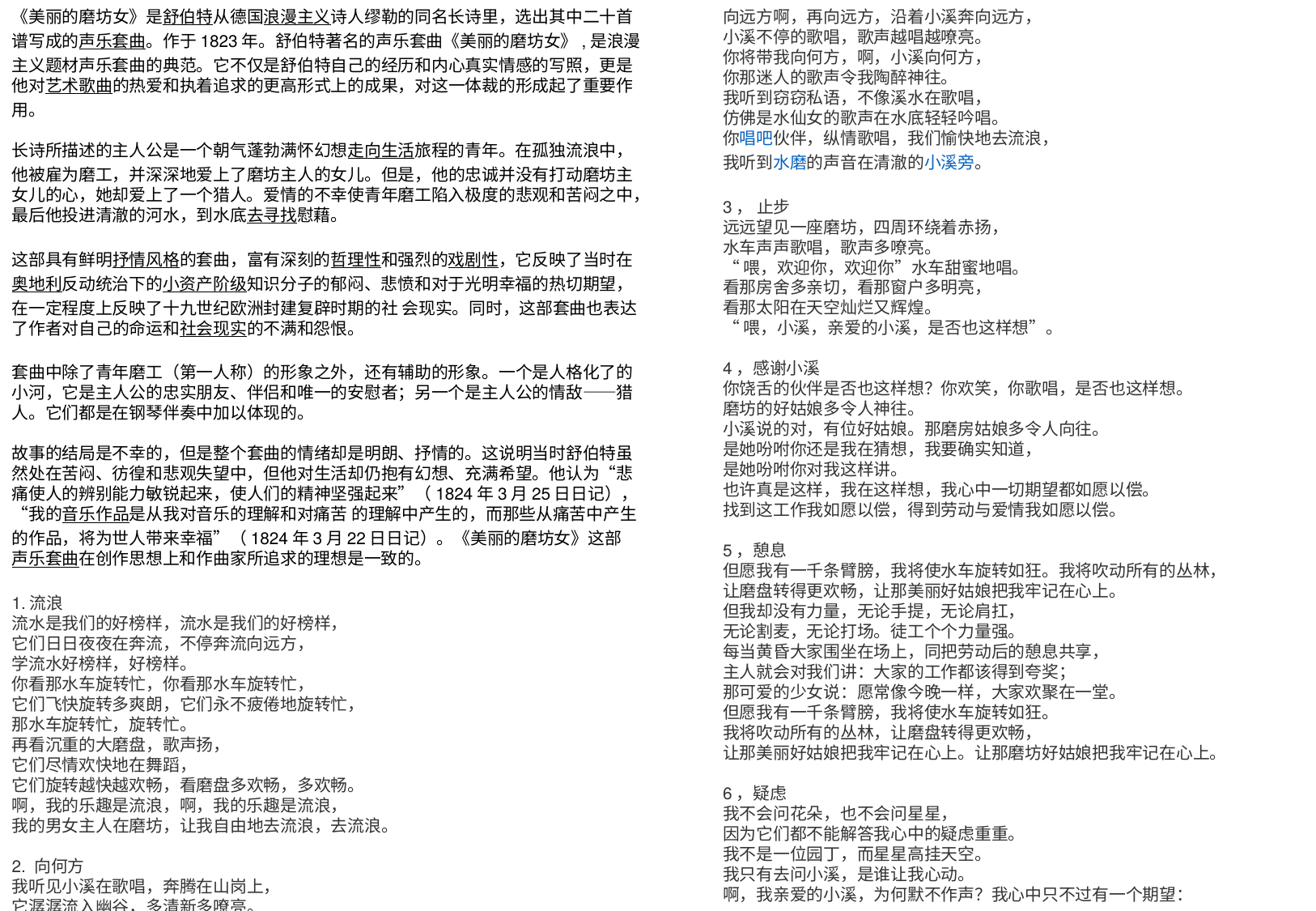

《美丽的磨坊女》是舒伯特从德国浪漫主义诗人缪勒的同名长诗里，选出其中二十首谱写成的声乐套曲。作于1823年。舒伯特著名的声乐套曲《美丽的磨坊女》,是浪漫主义题材声乐套曲的典范。它不仅是舒伯特自己的经历和内心真实情感的写照，更是他对艺术歌曲的热爱和执着追求的更高形式上的成果，对这一体裁的形成起了重要作用。

长诗所描述的主人公是一个朝气蓬勃满怀幻想走向生活旅程的青年。在孤独流浪中，他被雇为磨工，并深深地爱上了磨坊主人的女儿。但是，他的忠诚并没有打动磨坊主女儿的心，她却爱上了一个猎人。爱情的不幸使青年磨工陷入极度的悲观和苦闷之中，最后他投进清澈的河水，到水底去寻找慰藉。

这部具有鲜明抒情风格的套曲，富有深刻的哲理性和强烈的戏剧性，它反映了当时在奥地利反动统治下的小资产阶级知识分子的郁闷、悲愤和对于光明幸福的热切期望，在一定程度上反映了十九世纪欧洲封建复辟时期的社 会现实。同时，这部套曲也表达了作者对自己的命运和社会现实的不满和怨恨。

套曲中除了青年磨工（第一人称）的形象之外，还有辅助的形象。一个是人格化了的小河，它是主人公的忠实朋友、伴侣和唯一的安慰者；另一个是主人公的情敌——猎人。它们都是在钢琴伴奏中加以体现的。

故事的结局是不幸的，但是整个套曲的情绪却是明朗、抒情的。这说明当时舒伯特虽然处在苦闷、彷徨和悲观失望中，但他对生活却仍抱有幻想、充满希望。他认为“悲痛使人的辨别能力敏锐起来，使人们的精神坚强起来”（1824年3月25日日记），“我的音乐作品是从我对音乐的理解和对痛苦 的理解中产生的，而那些从痛苦中产生的作品，将为世人带来幸福”（1824年3月22日日记）。《美丽的磨坊女》这部声乐套曲在创作思想上和作曲家所追求的理想是一致的。

1.流浪
流水是我们的好榜样，流水是我们的好榜样，
它们日日夜夜在奔流，不停奔流向远方，
学流水好榜样，好榜样。
你看那水车旋转忙，你看那水车旋转忙，
它们飞快旋转多爽朗，它们永不疲倦地旋转忙，
那水车旋转忙，旋转忙。
再看沉重的大磨盘，歌声扬，
它们尽情欢快地在舞蹈，
它们旋转越快越欢畅，看磨盘多欢畅，多欢畅。
啊，我的乐趣是流浪，啊，我的乐趣是流浪，
我的男女主人在磨坊，让我自由地去流浪，去流浪。

2. 向何方
我听见小溪在歌唱，奔腾在山岗上，
它潺潺流入幽谷，多清新多嘹亮。
我不知道我将何往，我该去向何方，
我只有奔向远方，带着我心爱的手仗。

向远方啊，再向远方，沿着小溪奔向远方，
小溪不停的歌唱，歌声越唱越嘹亮。
你将带我向何方，啊，小溪向何方，
你那迷人的歌声令我陶醉神往。
我听到窃窃私语，不像溪水在歌唱，
仿佛是水仙女的歌声在水底轻轻吟唱。
你唱吧伙伴，纵情歌唱，我们愉快地去流浪，
我听到水磨的声音在清澈的小溪旁。

3， 止步
远远望见一座磨坊，四周环绕着赤扬，
水车声声歌唱，歌声多嘹亮。
“喂，欢迎你，欢迎你”水车甜蜜地唱。
看那房舍多亲切，看那窗户多明亮，
看那太阳在天空灿烂又辉煌。
“喂，小溪，亲爱的小溪，是否也这样想”。

4，感谢小溪
你饶舌的伙伴是否也这样想？你欢笑，你歌唱，是否也这样想。
磨坊的好姑娘多令人神往。
小溪说的对，有位好姑娘。那磨房姑娘多令人向往。
是她吩咐你还是我在猜想，我要确实知道，
是她吩咐你对我这样讲。
也许真是这样，我在这样想，我心中一切期望都如愿以偿。
找到这工作我如愿以偿，得到劳动与爱情我如愿以偿。

5，憩息
但愿我有一千条臂膀，我将使水车旋转如狂。我将吹动所有的丛林，
让磨盘转得更欢畅，让那美丽好姑娘把我牢记在心上。
但我却没有力量，无论手提，无论肩扛，
无论割麦，无论打场。徒工个个力量强。
每当黄昏大家围坐在场上，同把劳动后的憩息共享，
主人就会对我们讲：大家的工作都该得到夸奖；
那可爱的少女说：愿常像今晚一样，大家欢聚在一堂。
但愿我有一千条臂膀，我将使水车旋转如狂。
我将吹动所有的丛林，让磨盘转得更欢畅，
让那美丽好姑娘把我牢记在心上。让那磨坊好姑娘把我牢记在心上。

6，疑虑
我不会问花朵，也不会问星星，
因为它们都不能解答我心中的疑虑重重。
我不是一位园丁，而星星高挂天空。
我只有去问小溪，是谁让我心动。
啊，我亲爱的小溪，为何默不作声？我心中只不过有一个期望：